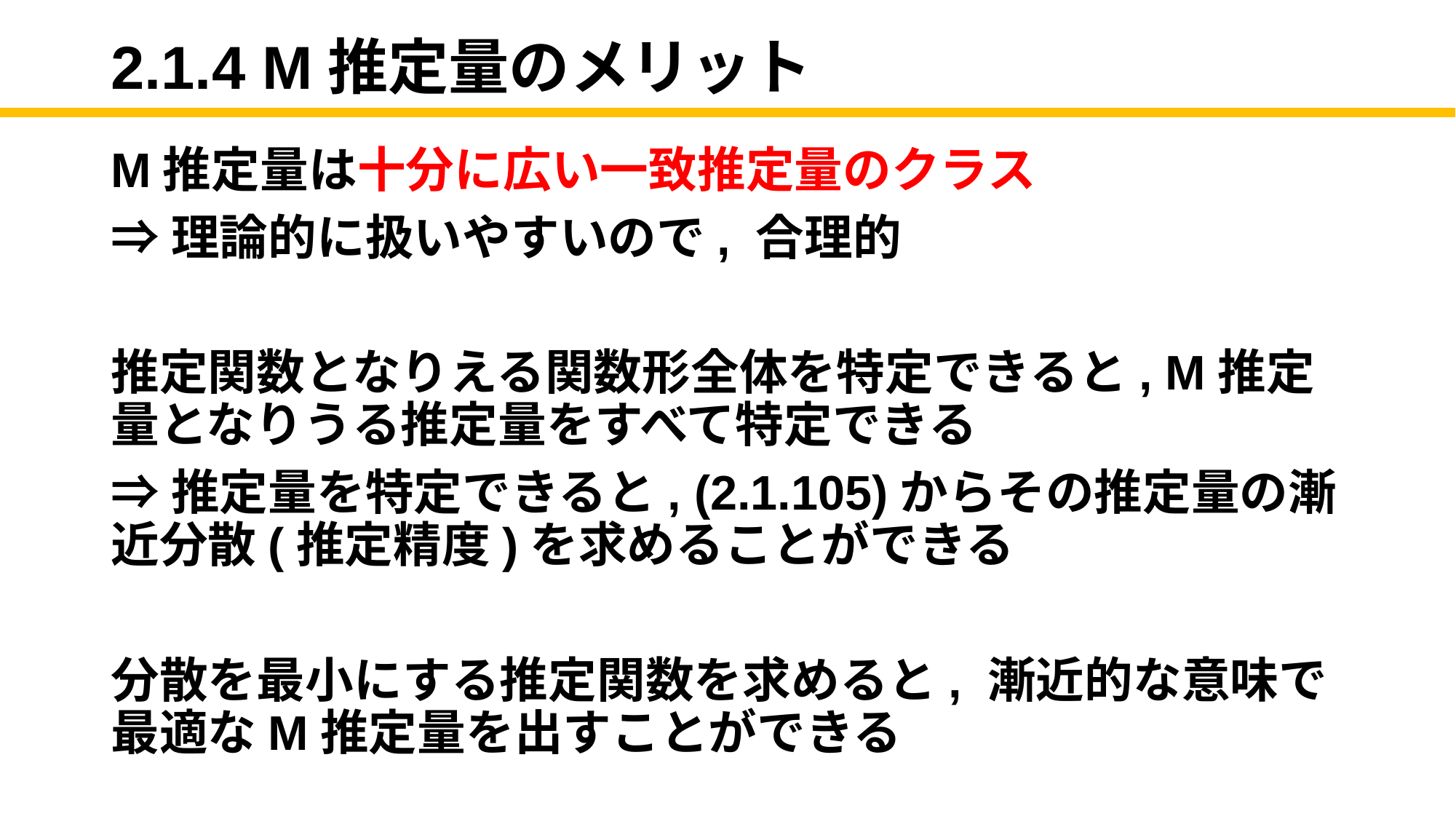

2.1.4 M推定量のメリット
M推定量は十分に広い一致推定量のクラス
⇒理論的に扱いやすいので, 合理的

推定関数となりえる関数形全体を特定できると, M推定量となりうる推定量をすべて特定できる
⇒推定量を特定できると, (2.1.105)からその推定量の漸近分散(推定精度)を求めることができる

分散を最小にする推定関数を求めると, 漸近的な意味で最適なM推定量を出すことができる